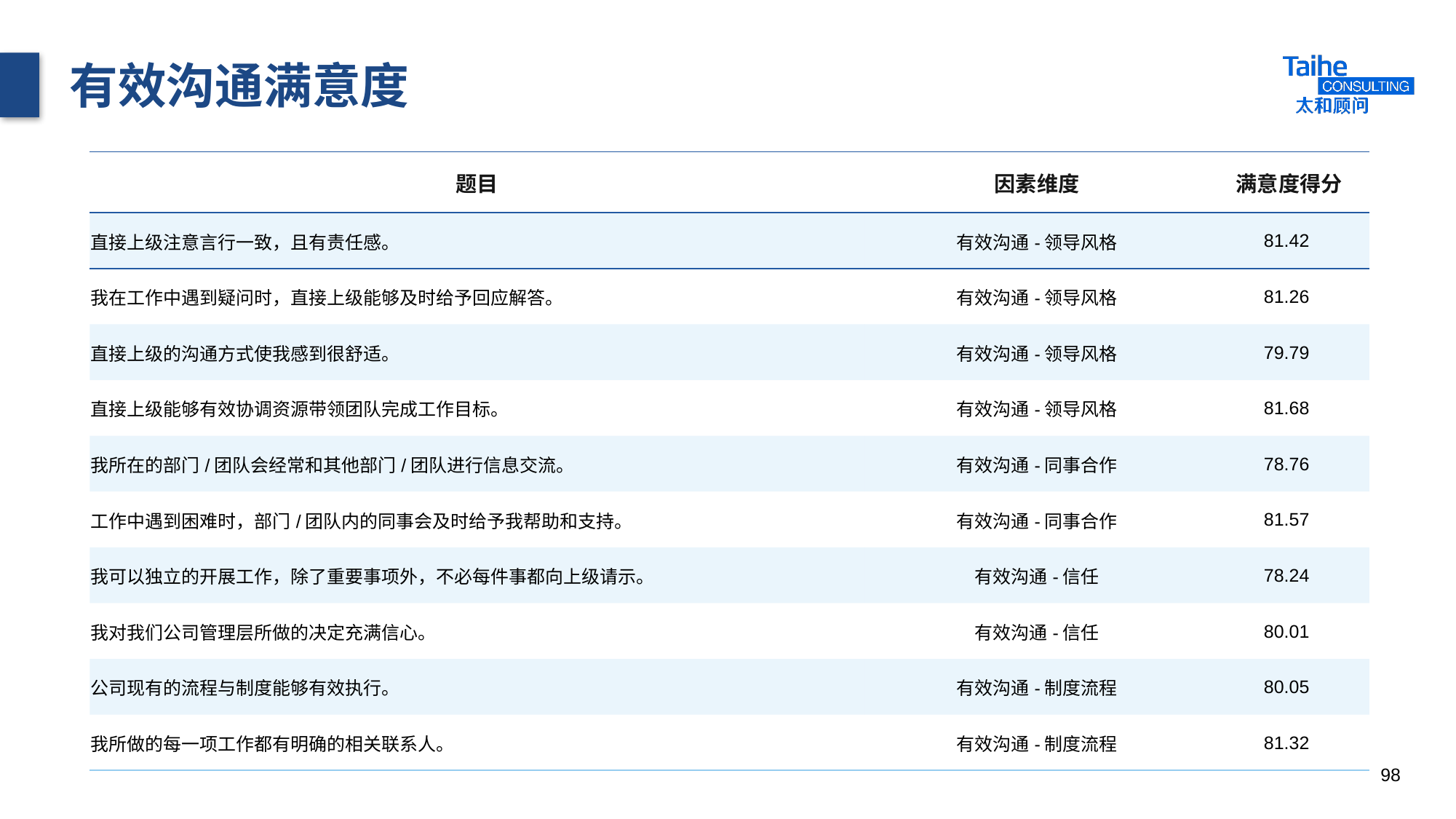

# 有效沟通满意度
| 题目 | 因素维度 | 满意度得分 |
| --- | --- | --- |
| 直接上级注意言行一致，且有责任感。 | 有效沟通-领导风格 | 81.42 |
| 我在工作中遇到疑问时，直接上级能够及时给予回应解答。 | 有效沟通-领导风格 | 81.26 |
| 直接上级的沟通方式使我感到很舒适。 | 有效沟通-领导风格 | 79.79 |
| 直接上级能够有效协调资源带领团队完成工作目标。 | 有效沟通-领导风格 | 81.68 |
| 我所在的部门/团队会经常和其他部门/团队进行信息交流。 | 有效沟通-同事合作 | 78.76 |
| 工作中遇到困难时，部门/团队内的同事会及时给予我帮助和支持。 | 有效沟通-同事合作 | 81.57 |
| 我可以独立的开展工作，除了重要事项外，不必每件事都向上级请示。 | 有效沟通-信任 | 78.24 |
| 我对我们公司管理层所做的决定充满信心。 | 有效沟通-信任 | 80.01 |
| 公司现有的流程与制度能够有效执行。 | 有效沟通-制度流程 | 80.05 |
| 我所做的每一项工作都有明确的相关联系人。 | 有效沟通-制度流程 | 81.32 |
98